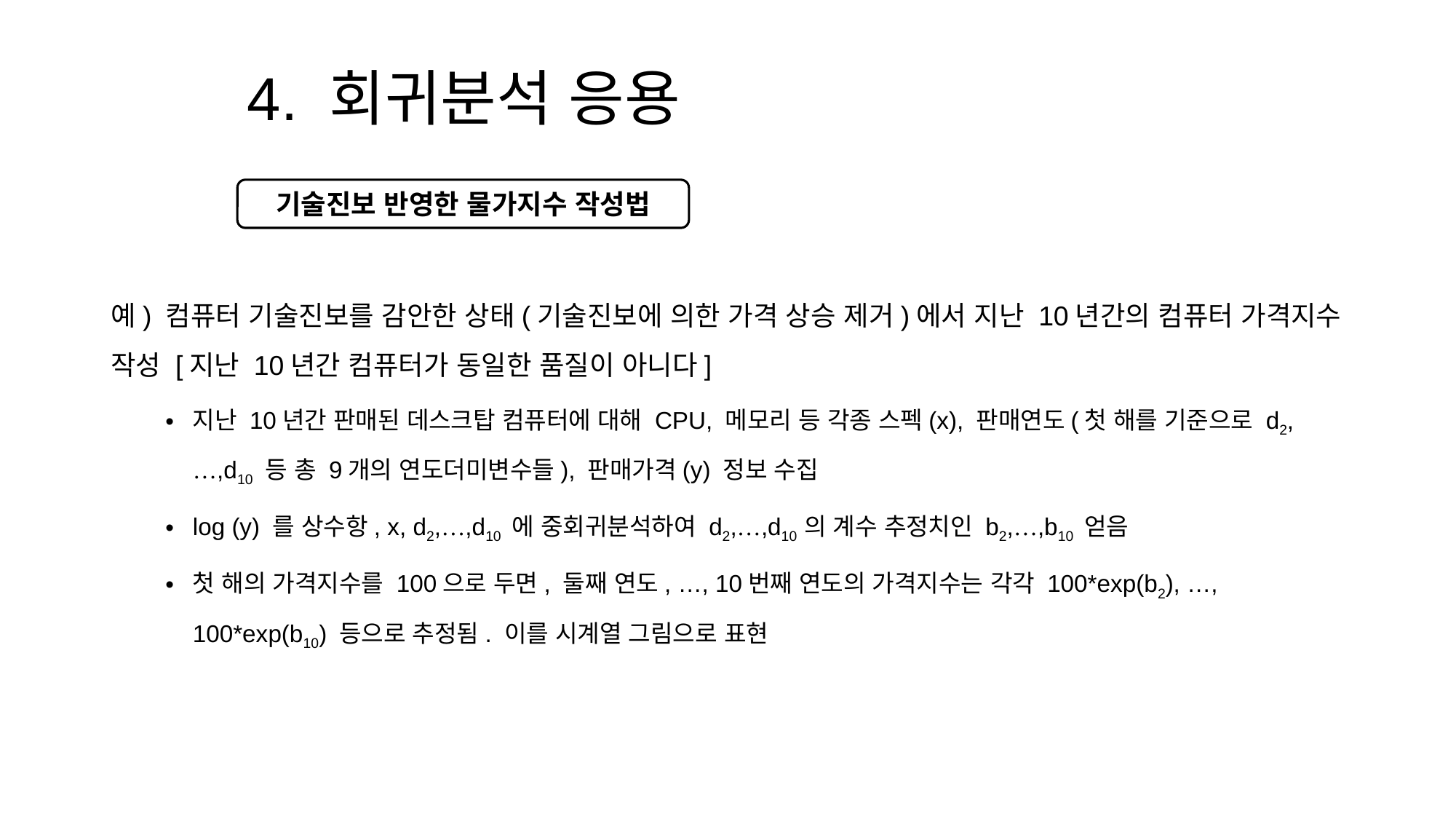

# 4. 회귀분석 응용
기술진보 반영한 물가지수 작성법

예) 컴퓨터 기술진보를 감안한 상태(기술진보에 의한 가격 상승 제거)에서 지난 10년간의 컴퓨터 가격지수 작성 [지난 10년간 컴퓨터가 동일한 품질이 아니다]
지난 10년간 판매된 데스크탑 컴퓨터에 대해 CPU, 메모리 등 각종 스펙(x), 판매연도(첫 해를 기준으로 d2,…,d10 등 총 9개의 연도더미변수들), 판매가격(y) 정보 수집
log (y) 를 상수항, x, d2,…,d10  에 중회귀분석하여 d2,…,d10 의 계수 추정치인 b2,…,b10  얻음
첫 해의 가격지수를 100으로 두면, 둘째 연도, …, 10번째 연도의 가격지수는 각각 100*exp(b2), …, 100*exp(b10) 등으로 추정됨. 이를 시계열 그림으로 표현